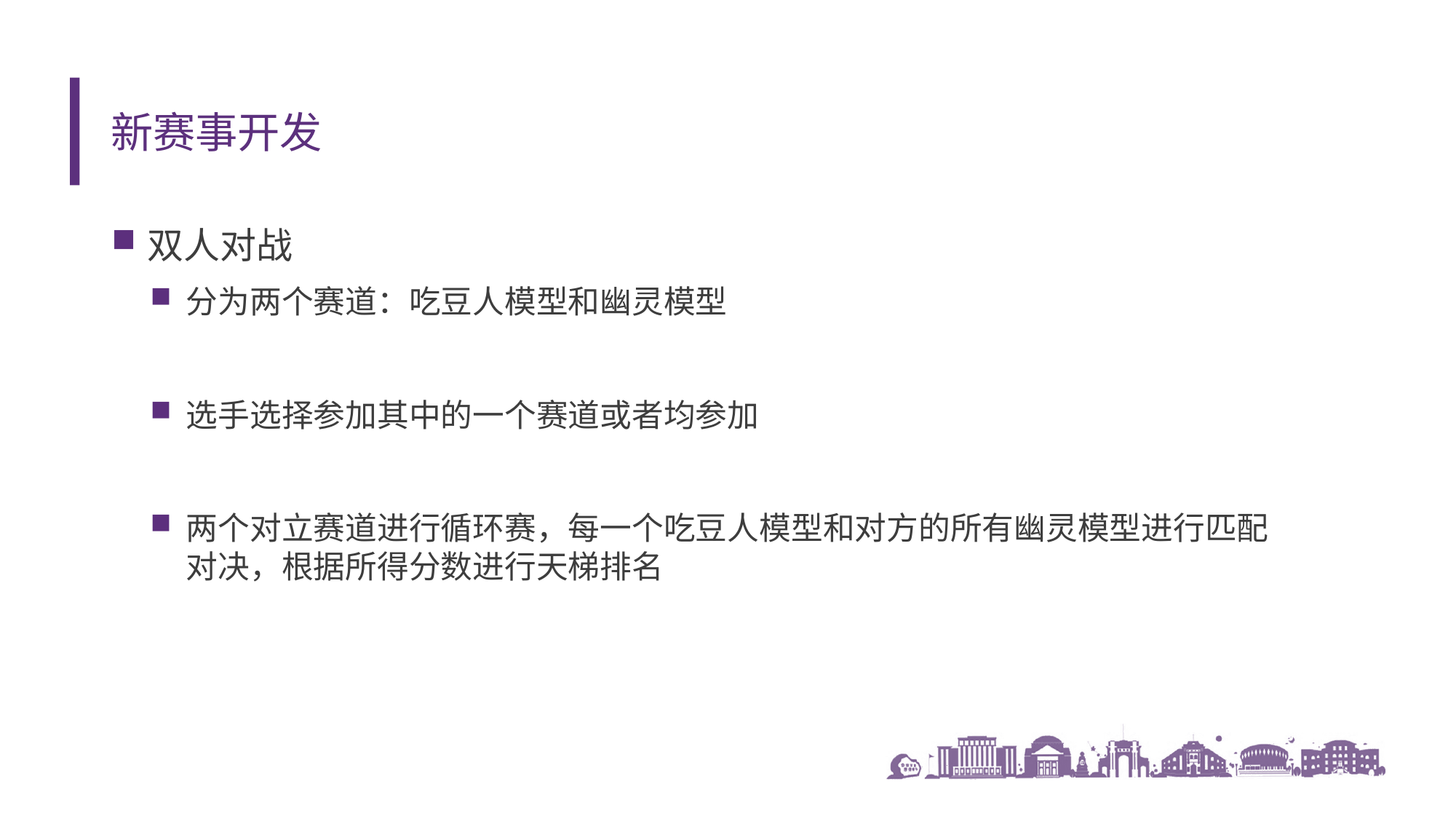

# 新赛事开发
双人对战
分为两个赛道：吃豆人模型和幽灵模型

选手选择参加其中的一个赛道或者均参加

两个对立赛道进行循环赛，每一个吃豆人模型和对方的所有幽灵模型进行匹配对决，根据所得分数进行天梯排名